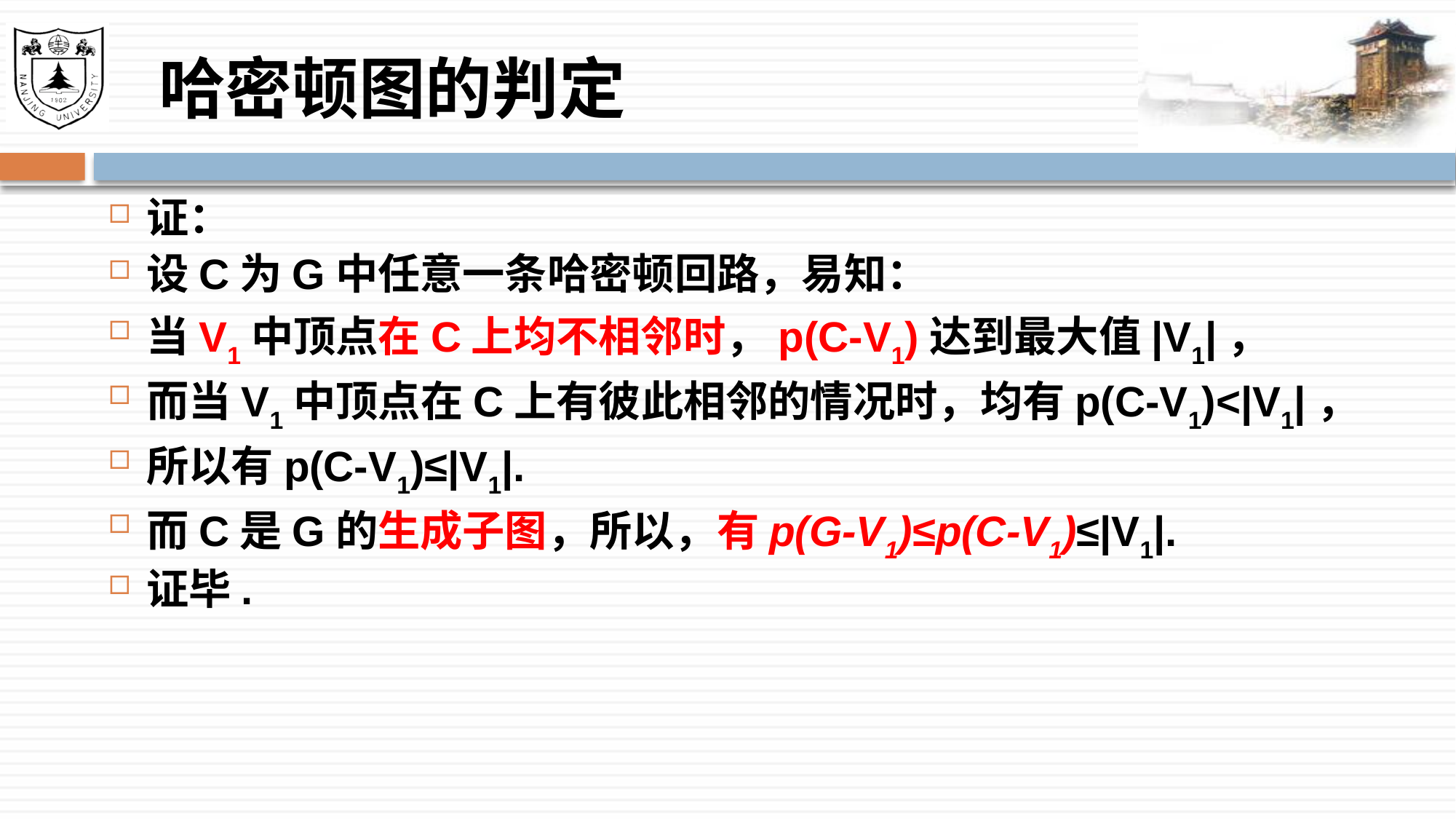

# 哈密顿图的判定
证：
设C为G中任意一条哈密顿回路，易知：
当V1中顶点在C上均不相邻时，p(C-V1)达到最大值|V1|，
而当V1中顶点在C上有彼此相邻的情况时，均有p(C-V1)<|V1|，
所以有p(C-V1)≤|V1|.
而C是G的生成子图，所以，有p(G-V1)≤p(C-V1)≤|V1|.
证毕.